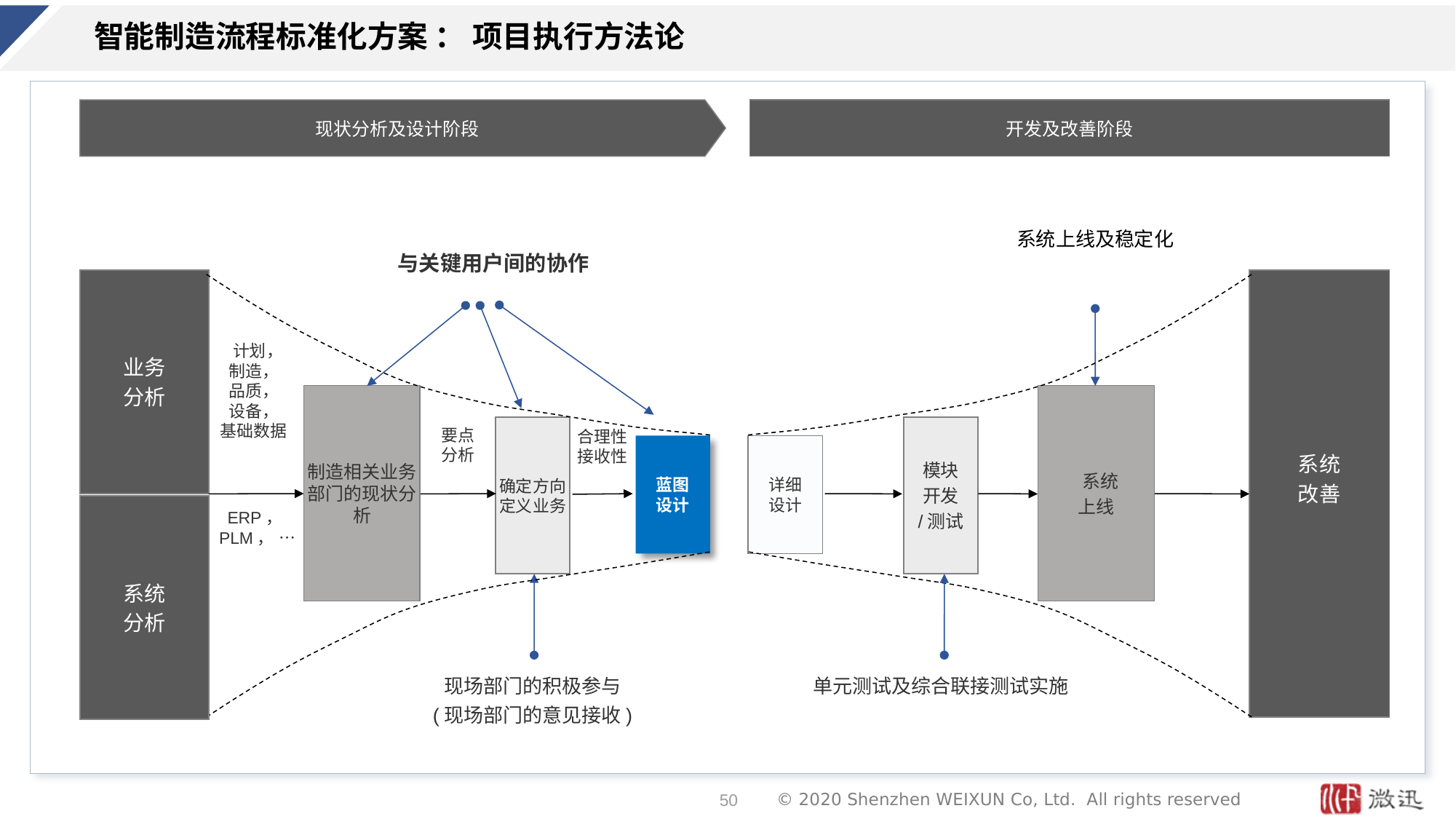

# 智能制造流程标准化方案 ： 项目执行方法论
现状分析及设计阶段
开发及改善阶段
系统上线及稳定化
与关键用户间的协作
业务
分析
系统
改善

 计划，
制造，
品质，
设备，
基础数据
制造相关业务部门的现状分析
 系统
上线
确定方向定义业务
模块
开发
/测试
要点
分析
合理性
接收性
蓝图
设计
详细
设计

系统
分析
ERP，
PLM， …

现场部门的积极参与
(现场部门的意见接收)
单元测试及综合联接测试实施
50